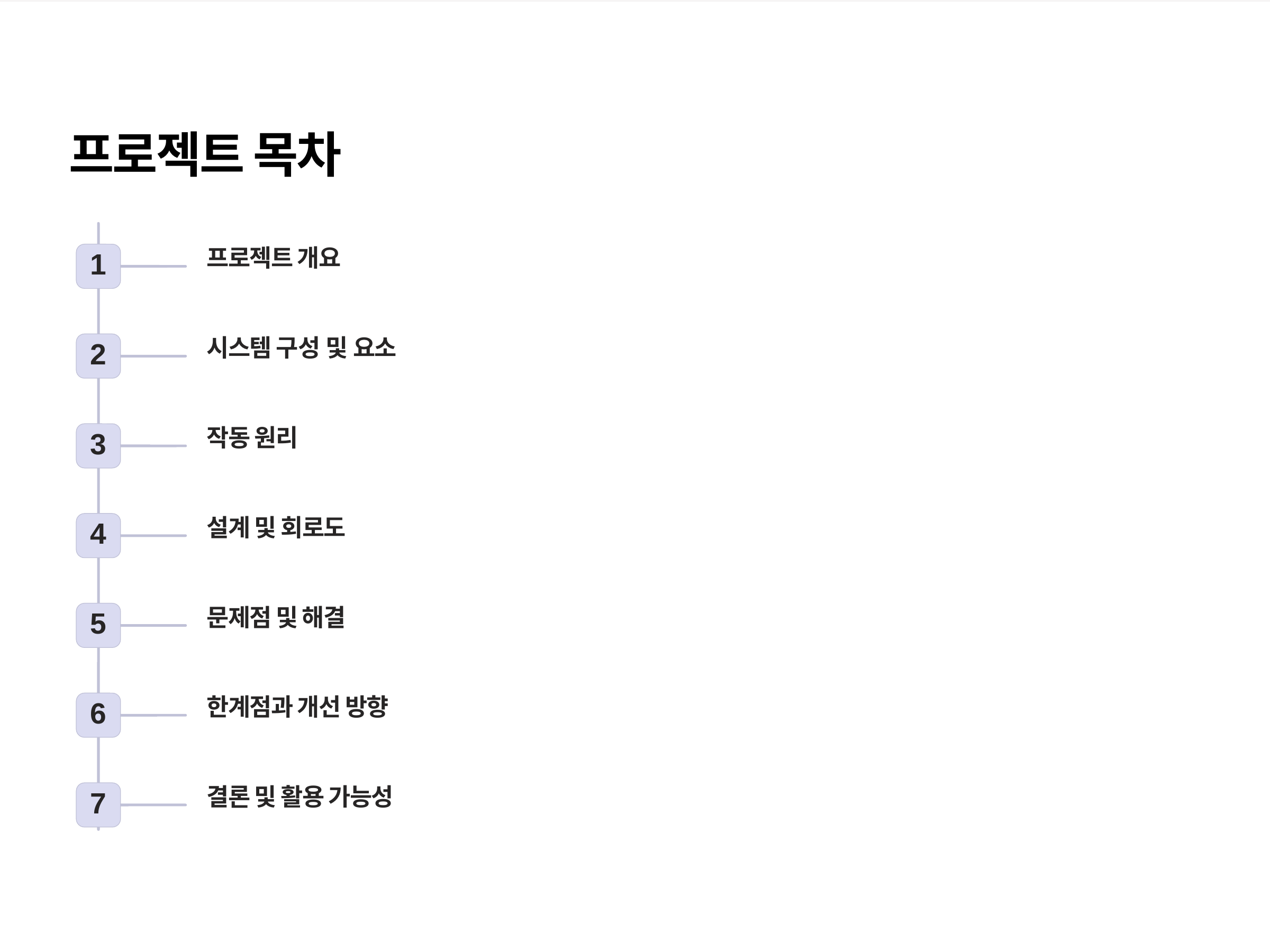

프로젝트 목차

프로젝트 개요

1

시스템 구성 및 요소

2

작동 원리

3

설계 및 회로도

4

문제점 및 해결

5

한계점과 개선 방향

6

결론 및 활용 가능성

7